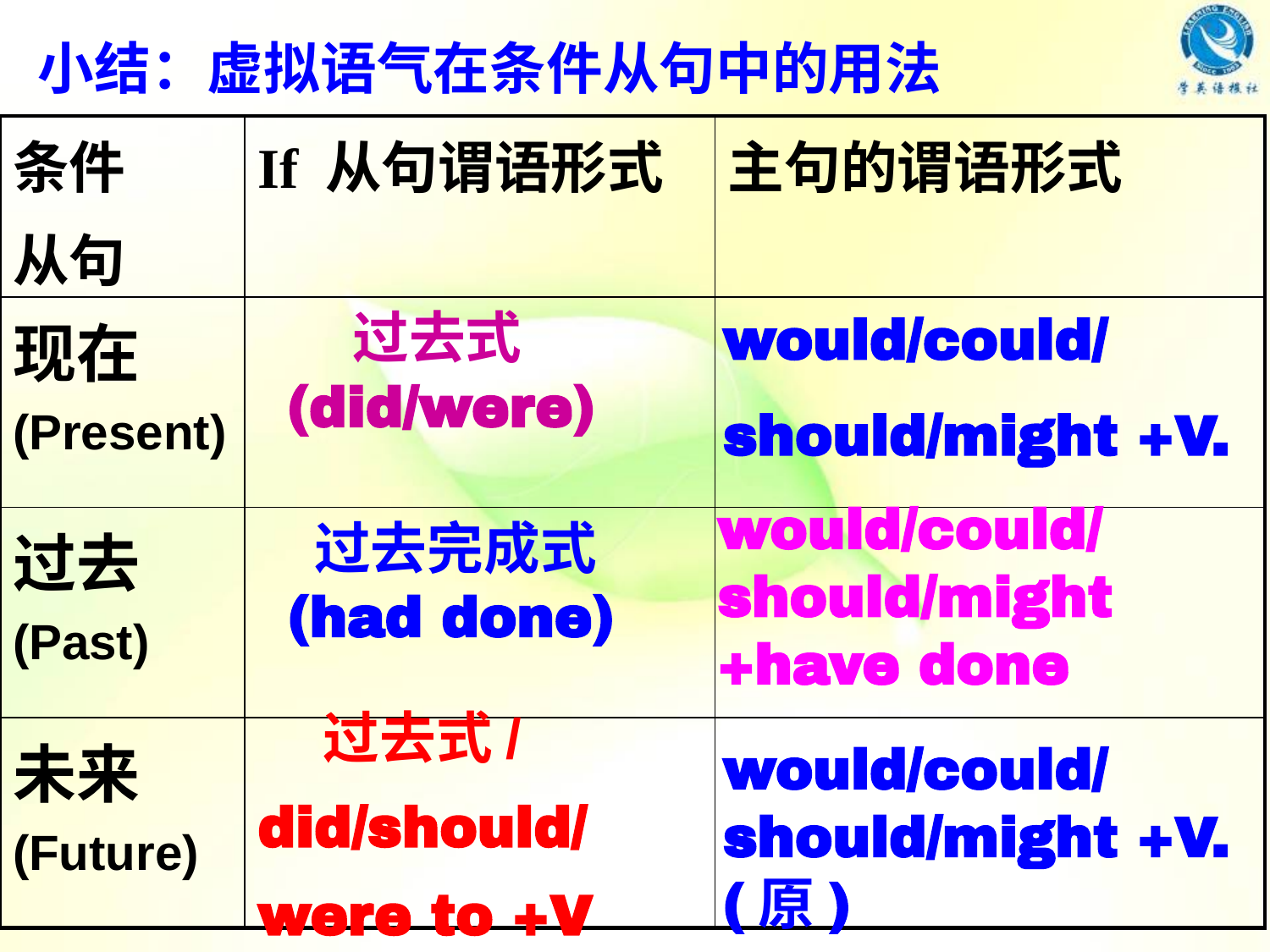

小结：虚拟语气在条件从句中的用法
| 条件 从句 | If 从句谓语形式 | 主句的谓语形式 |
| --- | --- | --- |
| 现在 (Present) |  |  |
| 过去 (Past) |  |  |
| 未来 (Future) |  |  |
    过去式(did/were)
would/could/
should/might +V.
would/could/should/might +have done
 过去完成式
(had done)
    过去式/
did/should/
were to +V
would/could/should/might +V. (原)